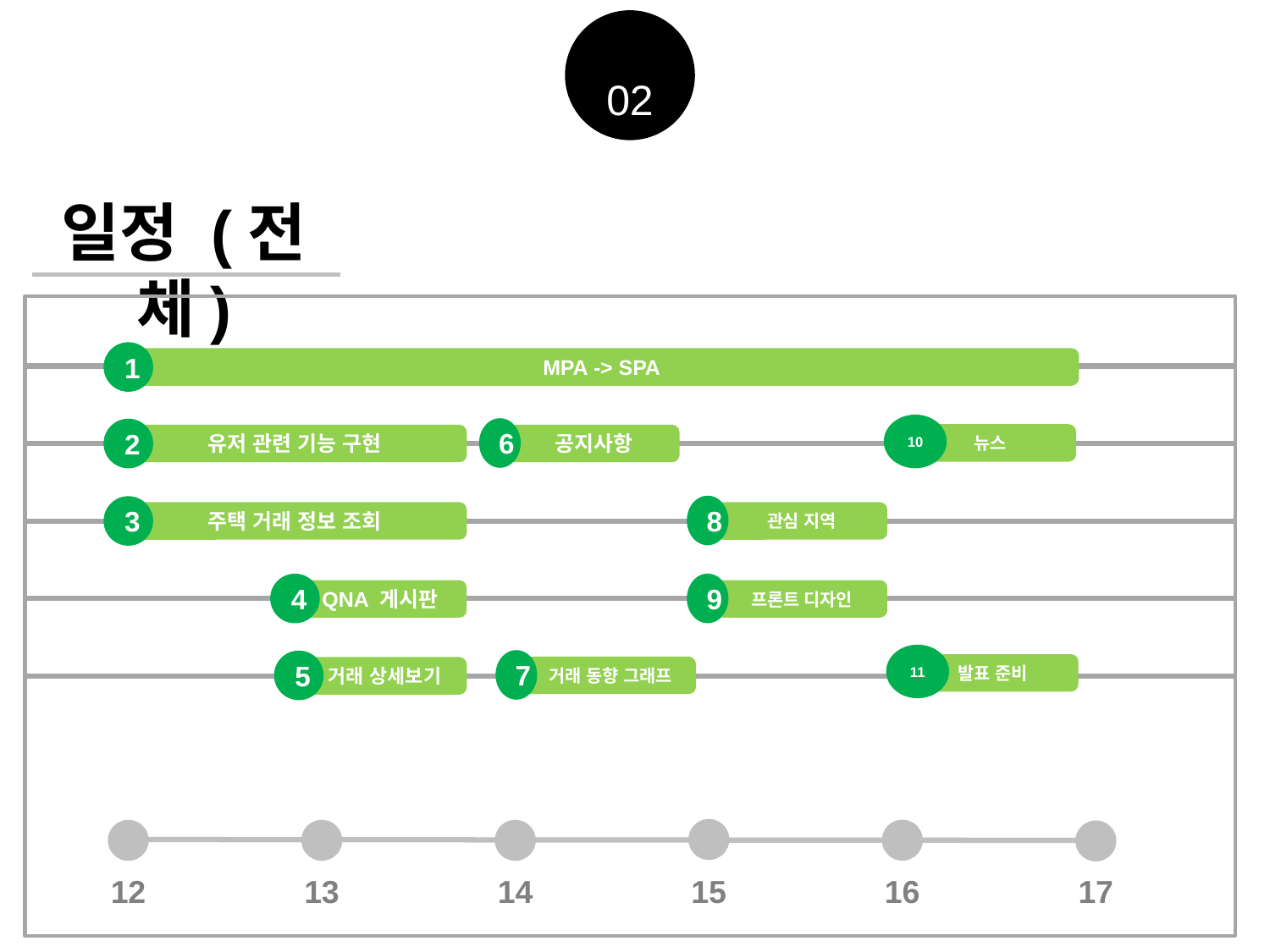

02
일정 (전체)

1
MPA -> SPA
10
6
2
뉴스
유저 관련 기능 구현
공지사항
8
3
주택 거래 정보 조회
관심 지역
9
4
프론트 디자인
QNA 게시판
11
7
5
발표 준비
거래 동향 그래프
거래 상세보기

12
13
14
15
16
17